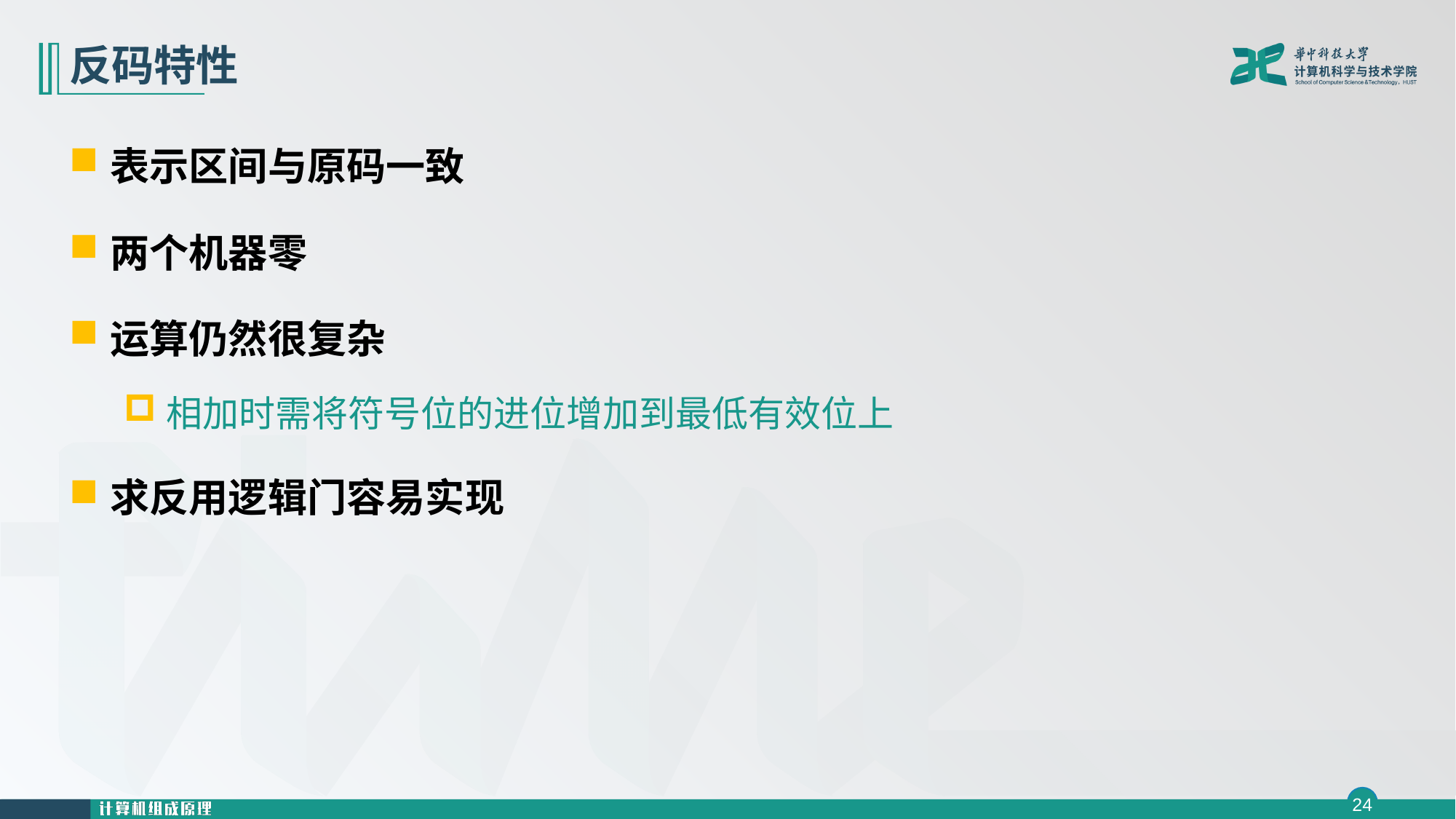

# 反码特性
表示区间与原码一致
两个机器零
运算仍然很复杂
相加时需将符号位的进位增加到最低有效位上
求反用逻辑门容易实现